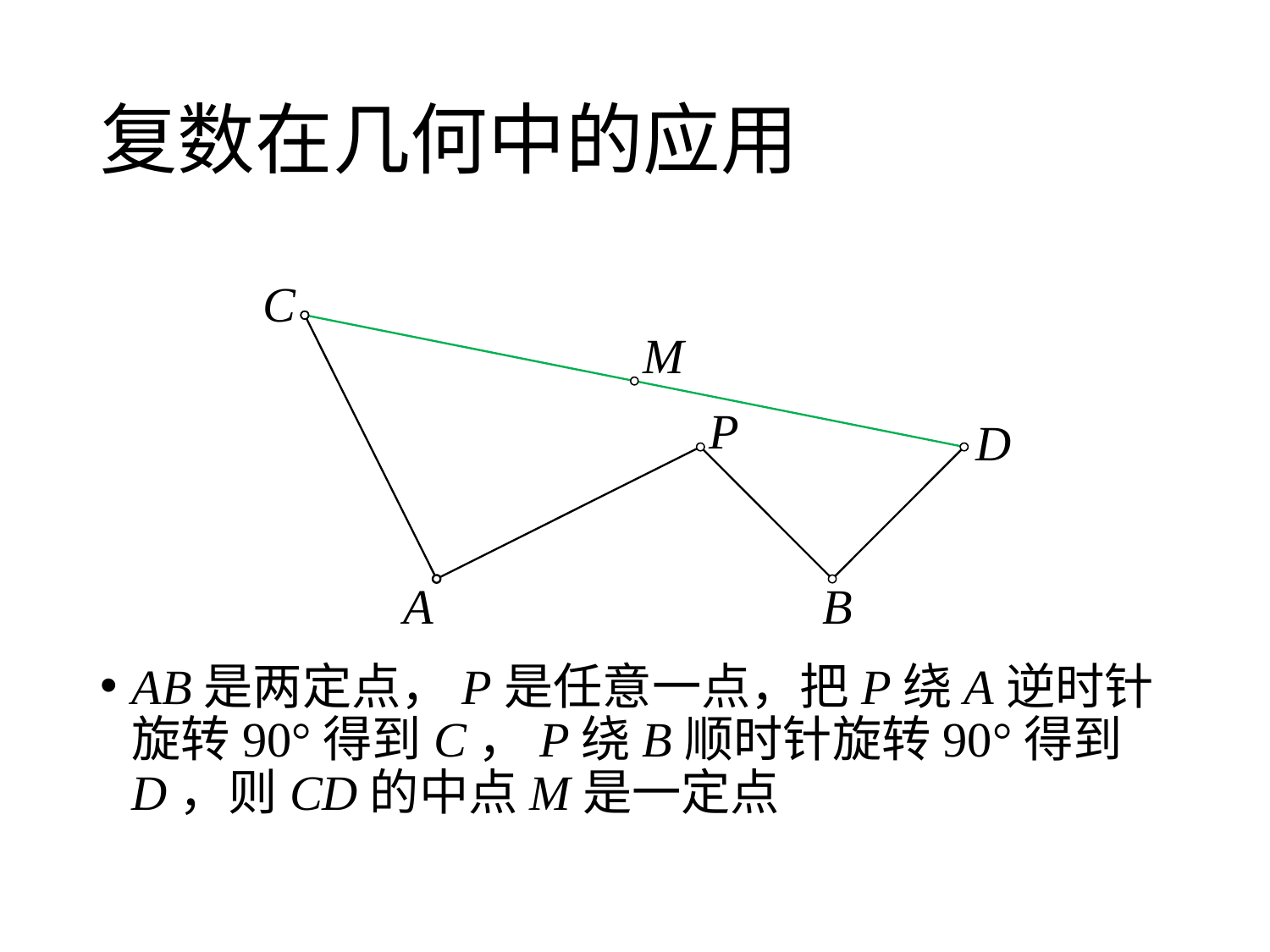

# 复数在几何中的应用
C

M
P
D
A
B
AB是两定点，P是任意一点，把P绕A逆时针旋转90°得到C，P绕B顺时针旋转90°得到D，则CD的中点M是一定点